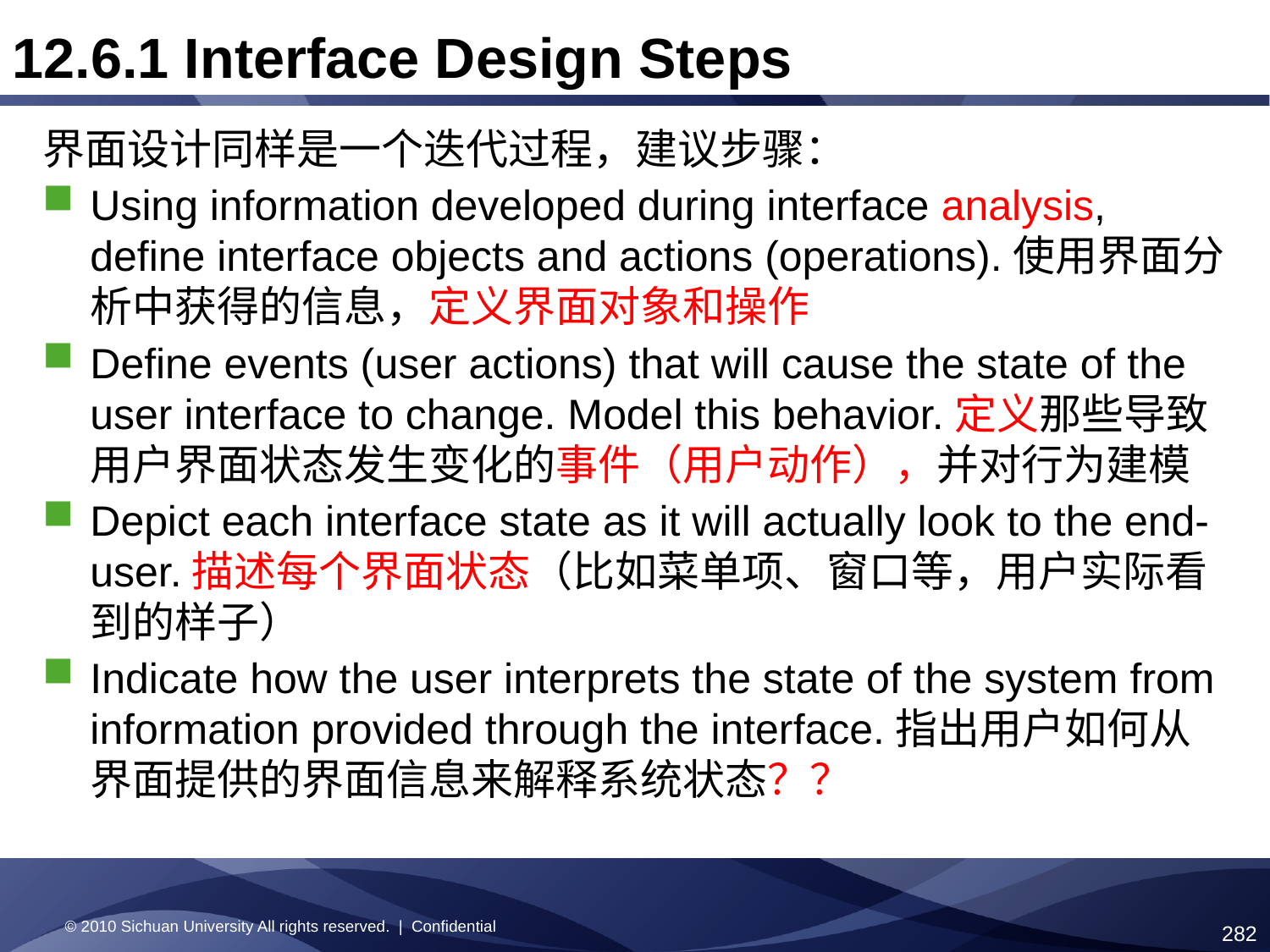

12.6.1 Interface Design Steps
界面设计同样是一个迭代过程，建议步骤：
Using information developed during interface analysis, define interface objects and actions (operations).使用界面分析中获得的信息，定义界面对象和操作
Define events (user actions) that will cause the state of the user interface to change. Model this behavior.定义那些导致用户界面状态发生变化的事件（用户动作），并对行为建模
Depict each interface state as it will actually look to the end-user.描述每个界面状态（比如菜单项、窗口等，用户实际看到的样子）
Indicate how the user interprets the state of the system from information provided through the interface.指出用户如何从界面提供的界面信息来解释系统状态？？
© 2010 Sichuan University All rights reserved.  |  Confidential
282